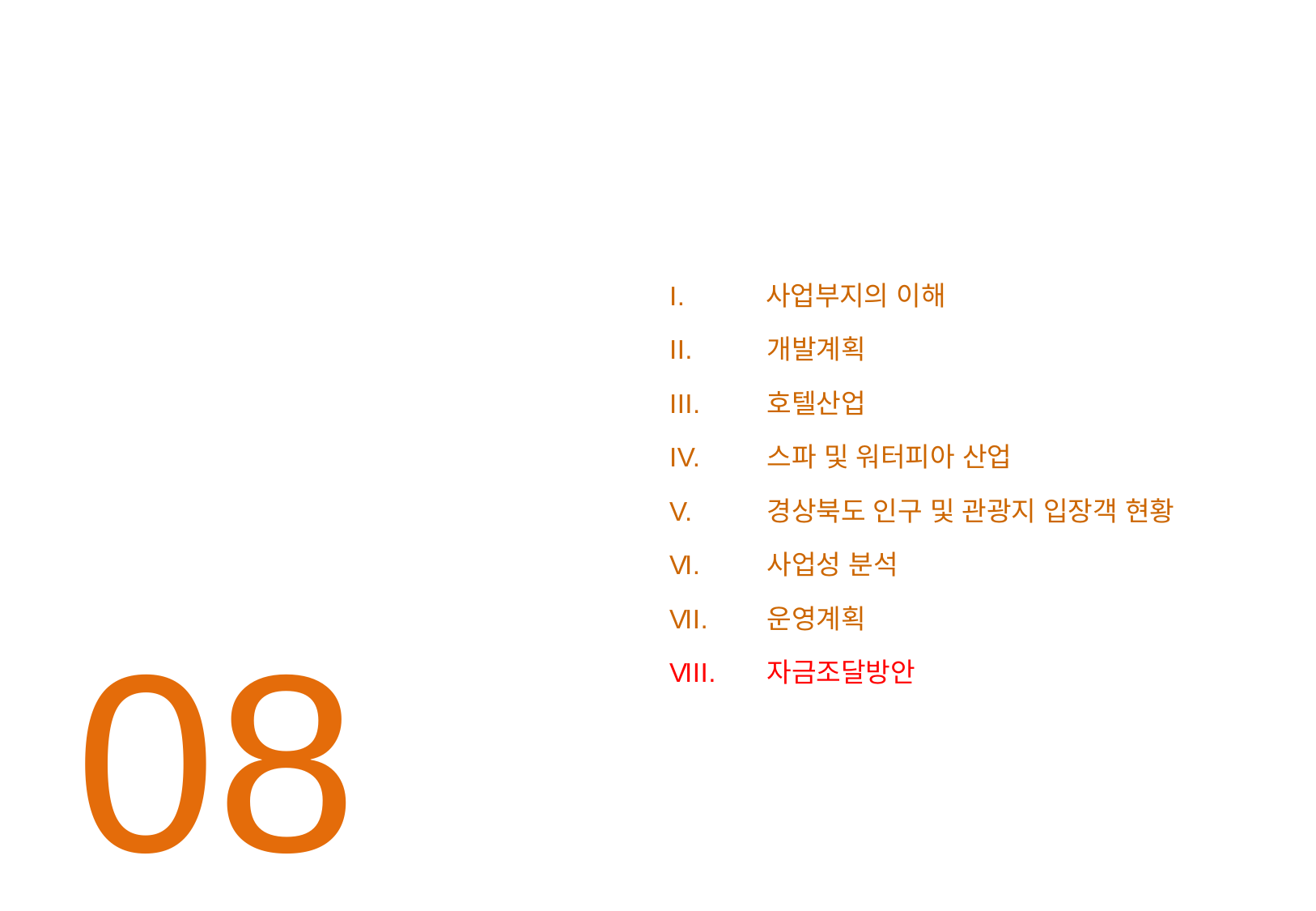

사업부지의 이해
 개발계획
 호텔산업
 스파 및 워터피아 산업
 경상북도 인구 및 관광지 입장객 현황
 사업성 분석
 운영계획
 자금조달방안
08